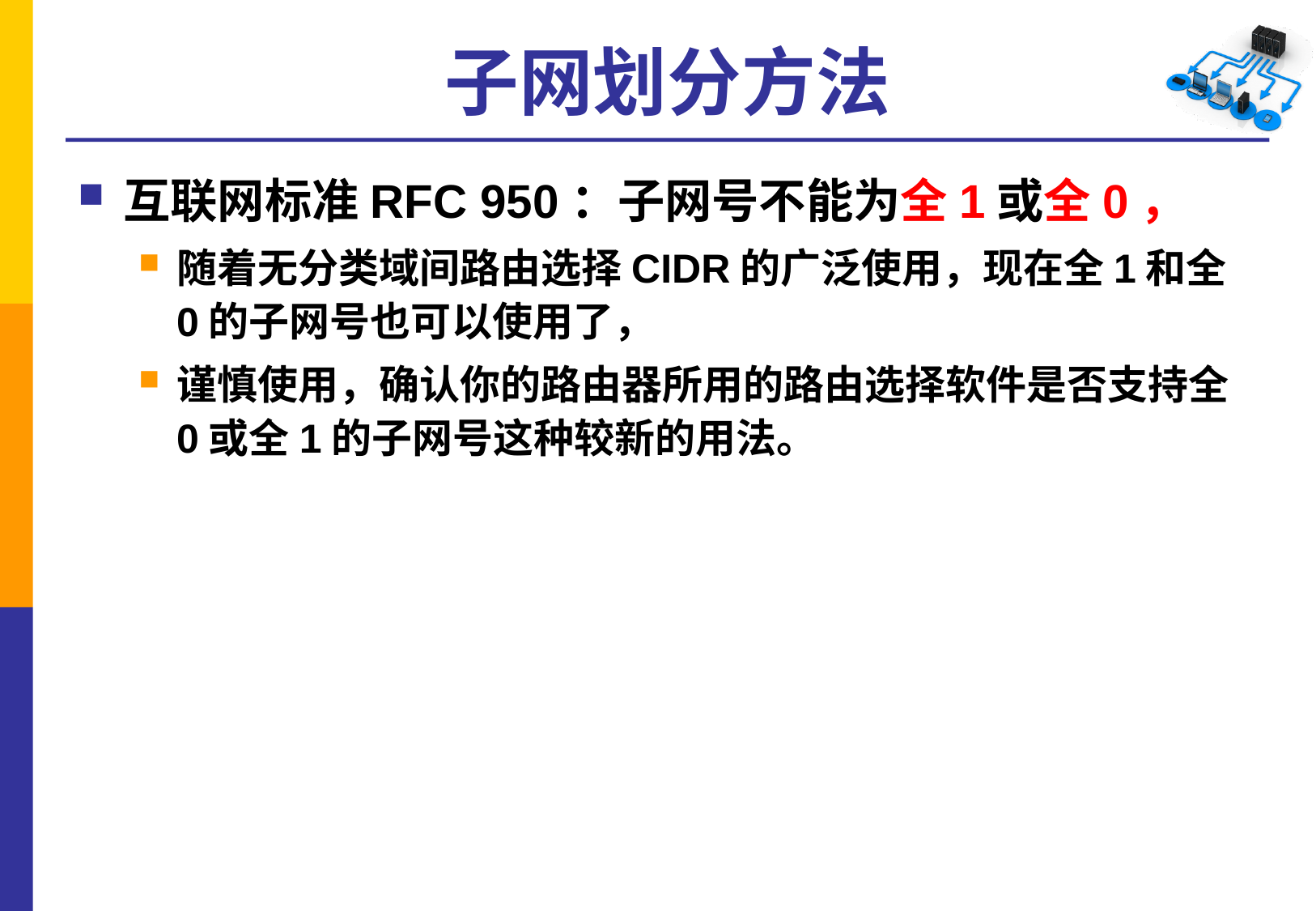

# 子网划分方法
互联网标准RFC 950：子网号不能为全1或全0，
随着无分类域间路由选择CIDR的广泛使用，现在全1和全0的子网号也可以使用了，
谨慎使用，确认你的路由器所用的路由选择软件是否支持全0或全1的子网号这种较新的用法。